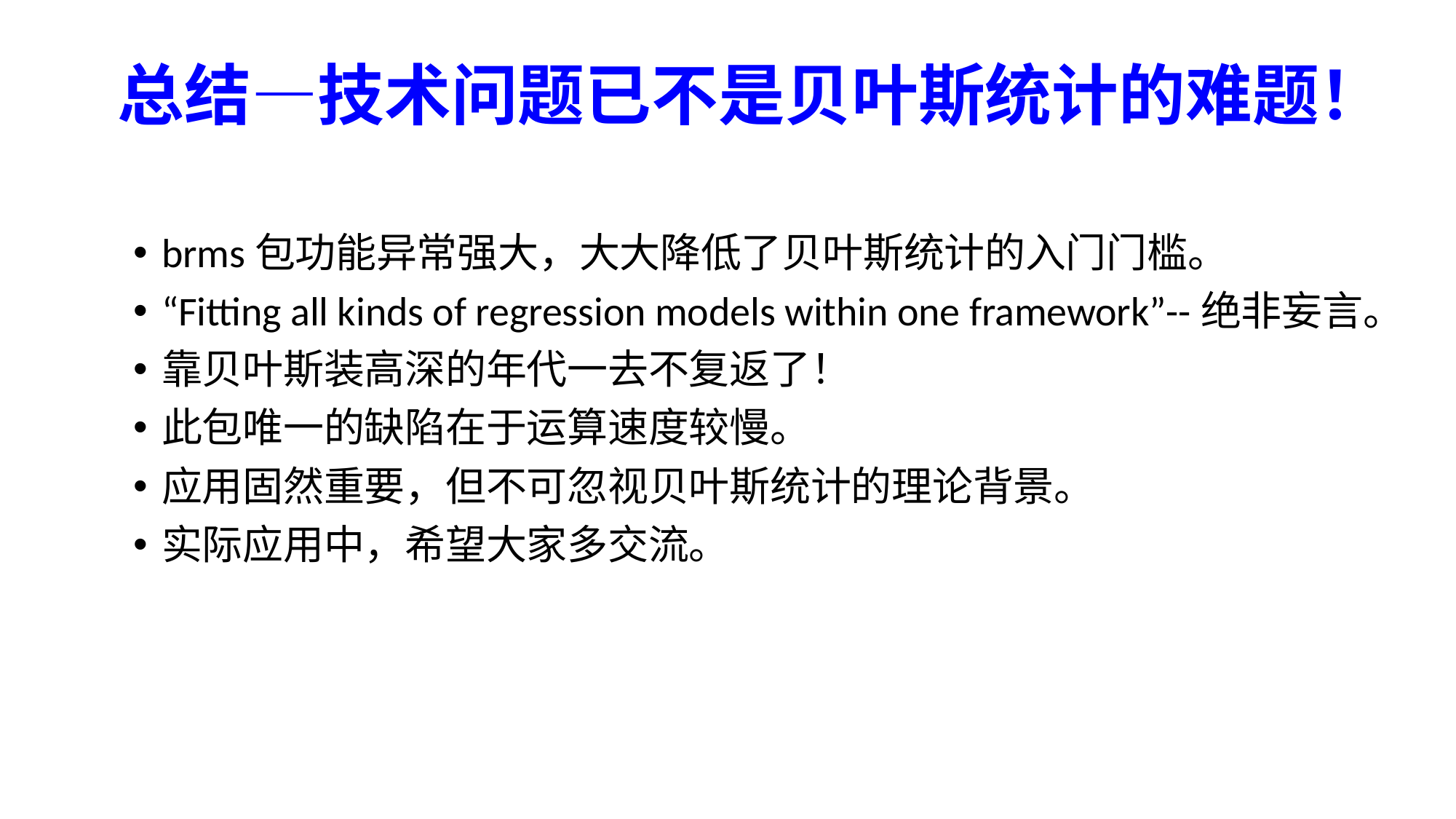

# 总结—技术问题已不是贝叶斯统计的难题！
brms包功能异常强大，大大降低了贝叶斯统计的入门门槛。
“Fitting all kinds of regression models within one framework”--绝非妄言。
靠贝叶斯装高深的年代一去不复返了！
此包唯一的缺陷在于运算速度较慢。
应用固然重要，但不可忽视贝叶斯统计的理论背景。
实际应用中，希望大家多交流。